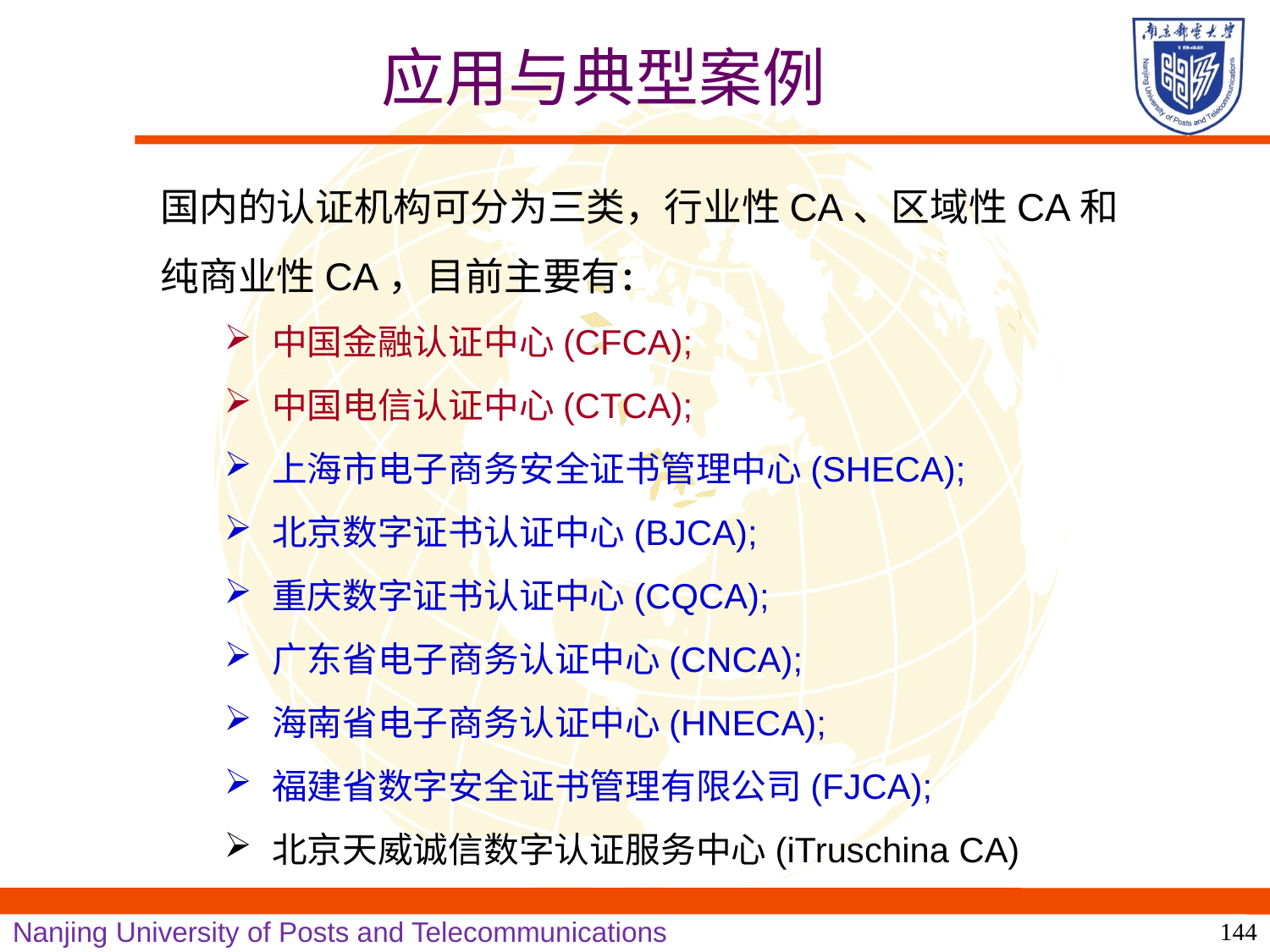

应用与典型案例
国内的认证机构可分为三类，行业性CA、区域性CA和纯商业性CA，目前主要有：
中国金融认证中心(CFCA);
中国电信认证中心(CTCA);
上海市电子商务安全证书管理中心(SHECA);
北京数字证书认证中心(BJCA);
重庆数字证书认证中心(CQCA);
广东省电子商务认证中心(CNCA);
海南省电子商务认证中心(HNECA);
福建省数字安全证书管理有限公司(FJCA);
北京天威诚信数字认证服务中心(iTruschina CA)

144